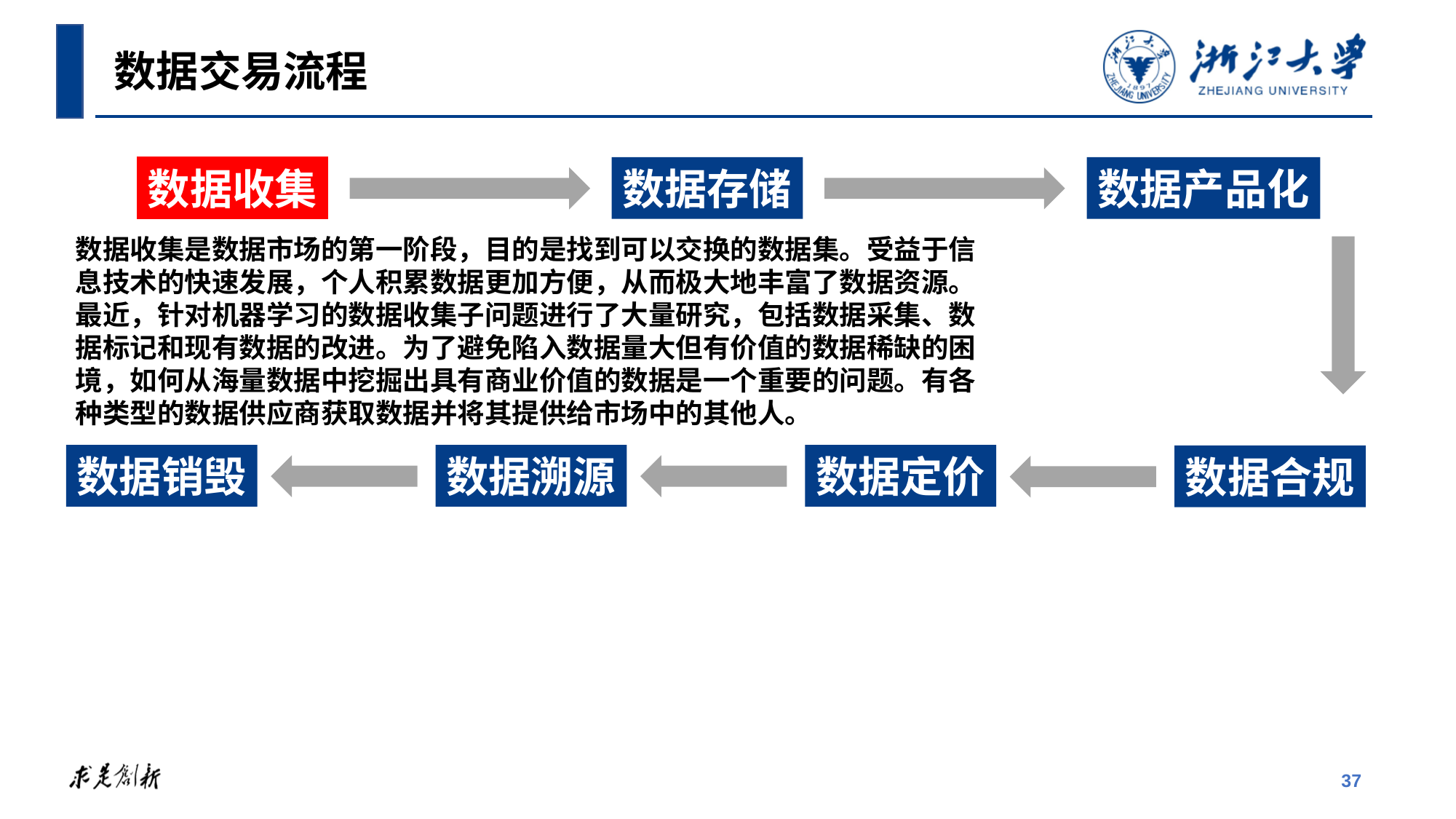

数据交易流程
数据收集
数据存储
数据产品化

数据收集是数据市场的第一阶段，目的是找到可以交换的数据集。受益于信息技术的快速发展，个人积累数据更加方便，从而极大地丰富了数据资源。最近，针对机器学习的数据收集子问题进行了大量研究，包括数据采集、数据标记和现有数据的改进。为了避免陷入数据量大但有价值的数据稀缺的困境，如何从海量数据中挖掘出具有商业价值的数据是一个重要的问题。有各种类型的数据供应商获取数据并将其提供给市场中的其他人。

数据销毁
数据溯源
数据定价
数据合规

37